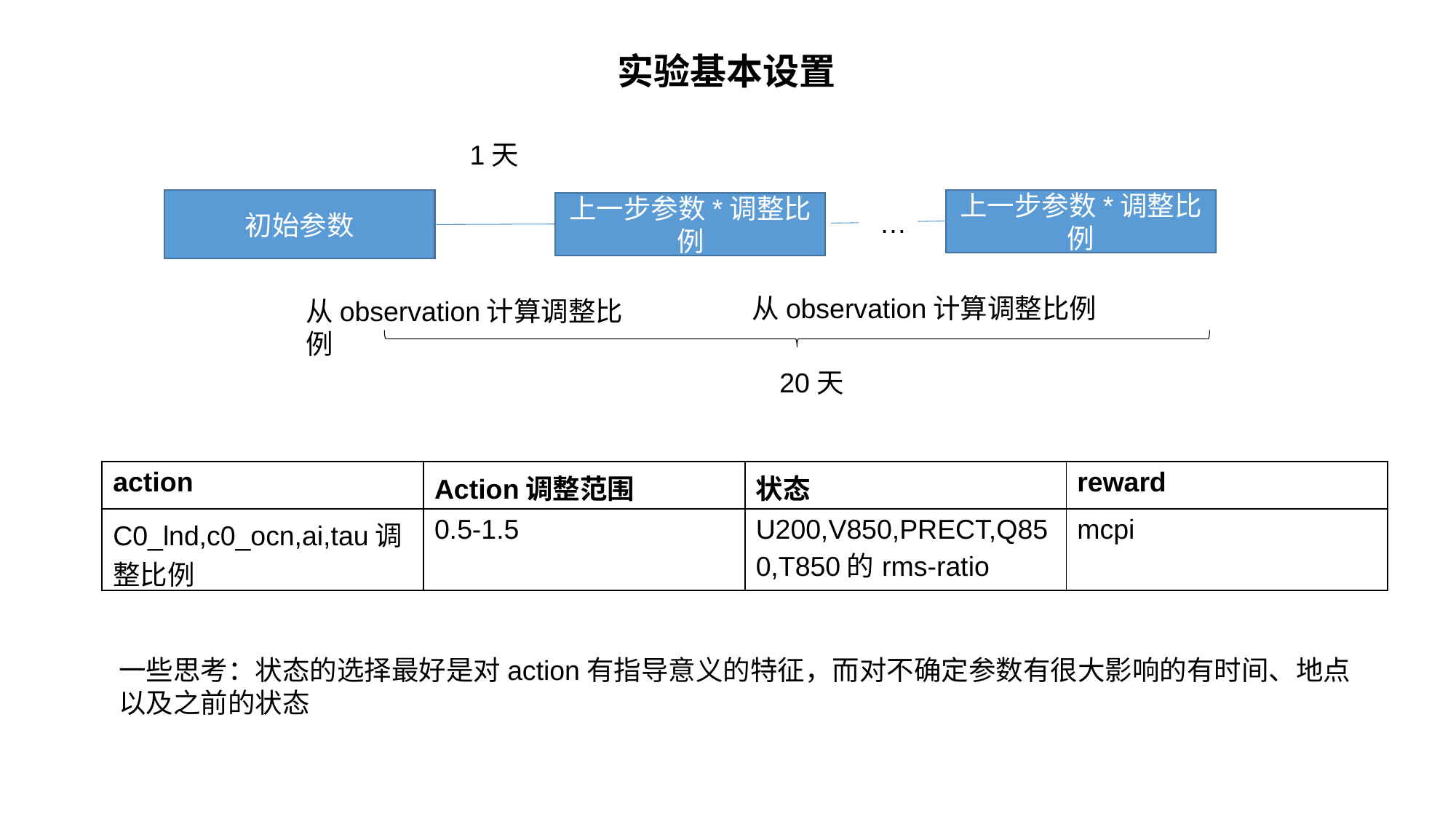

实验基本设置
1天
初始参数
上一步参数*调整比例
上一步参数*调整比例
…
从observation计算调整比例
从observation计算调整比例
20天
| action | Action调整范围 | 状态 | reward |
| --- | --- | --- | --- |
| C0\_lnd,c0\_ocn,ai,tau调整比例 | 0.5-1.5 | U200,V850,PRECT,Q850,T850的rms-ratio | mcpi |
一些思考：状态的选择最好是对action有指导意义的特征，而对不确定参数有很大影响的有时间、地点以及之前的状态